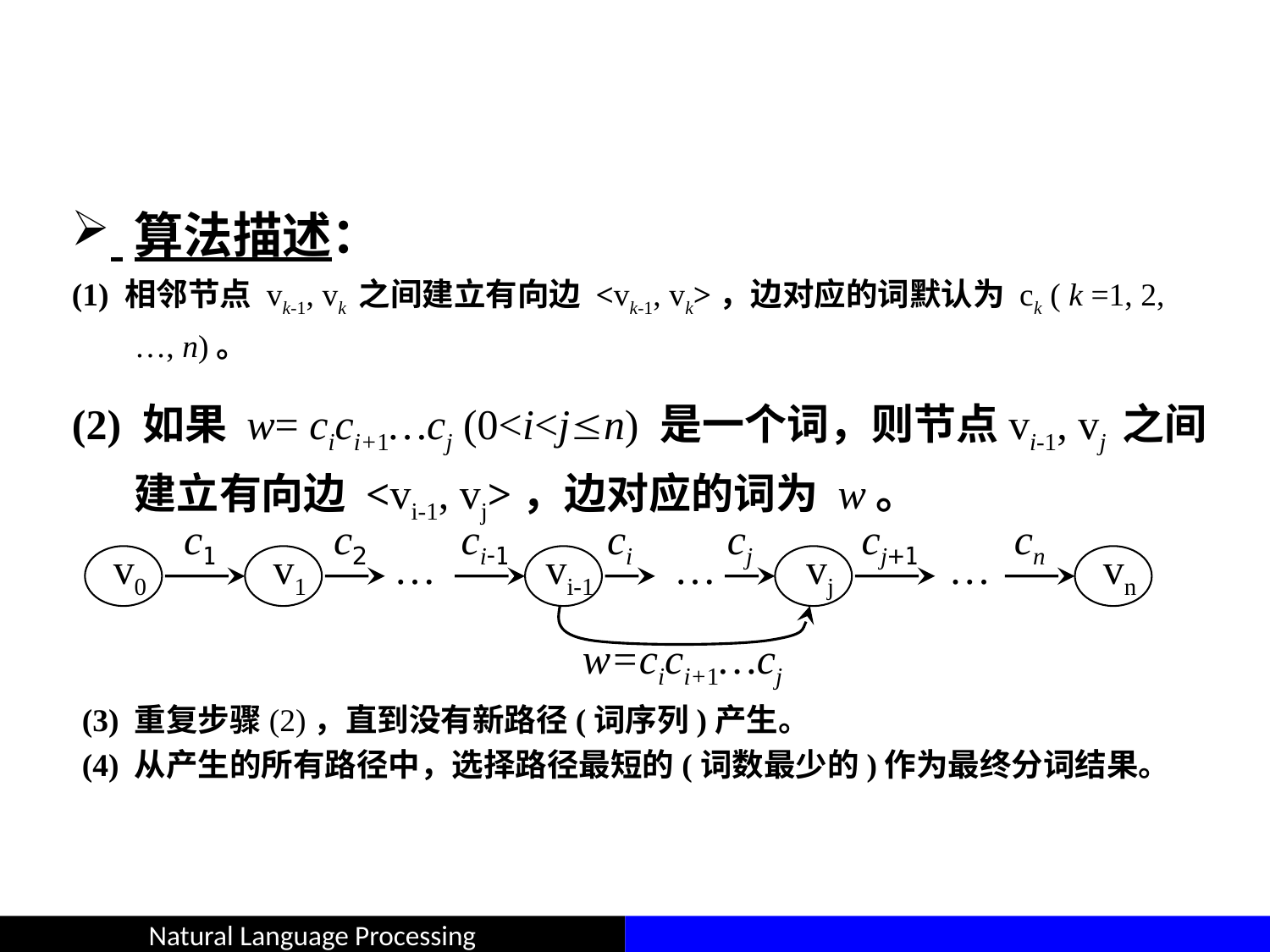

#
 算法描述：
(1) 相邻节点 vk-1, vk 之间建立有向边 <vk-1, vk>，边对应的词默认为 ck ( k =1, 2, …, n)。
(2) 如果 w= cici+1…cj (0<i<j≤n) 是一个词，则节点vi-1, vj 之间建立有向边 <vi-1, vj>，边对应的词为 w。
c1
v0

v1

c2

ci-1

…
vi-1

ci
cj

…

cj+1

vj

cn

…
vn

w=cici+1…cj
(3) 重复步骤(2)，直到没有新路径(词序列)产生。
(4) 从产生的所有路径中，选择路径最短的(词数最少的)作为最终分词结果。